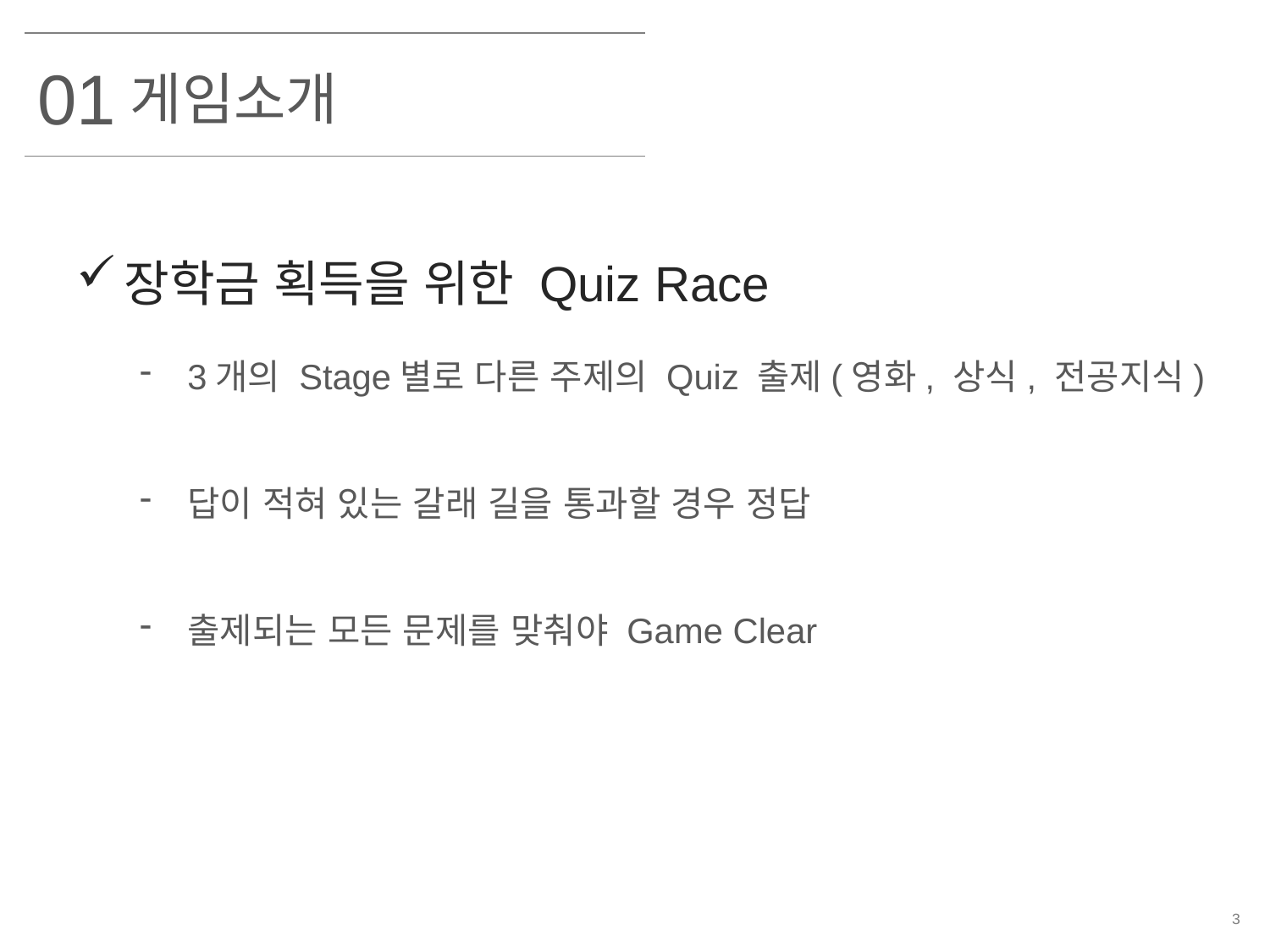

01
게임소개
장학금 획득을 위한 Quiz Race

3개의 Stage별로 다른 주제의 Quiz 출제(영화, 상식, 전공지식)

답이 적혀 있는 갈래 길을 통과할 경우 정답

출제되는 모든 문제를 맞춰야 Game Clear